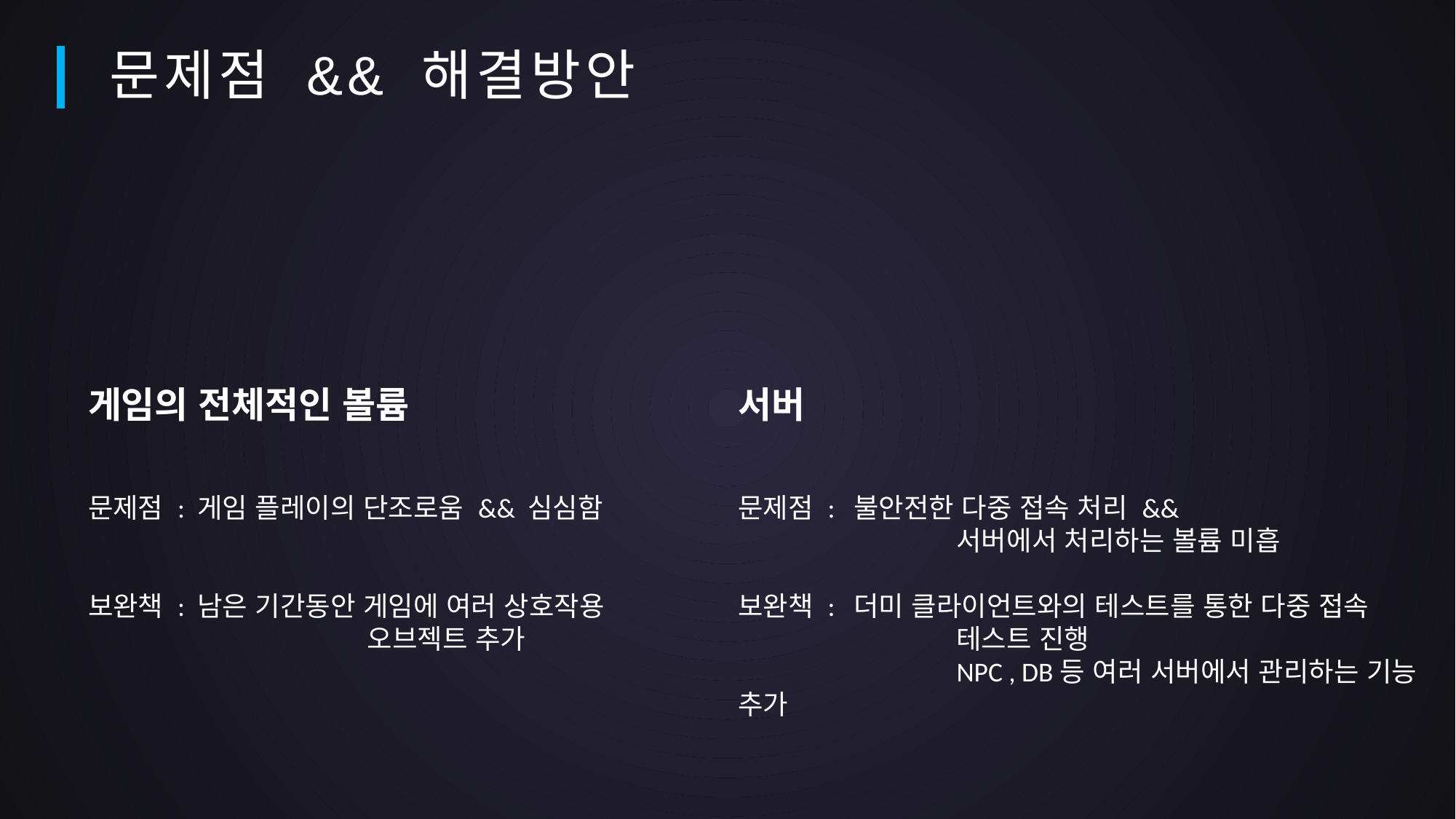

문제점 && 해결방안

게임의 전체적인 볼륨

문제점 : 게임 플레이의 단조로움 && 심심함

보완책 : 남은 기간동안 게임에 여러 상호작용 		        오브젝트 추가
서버

문제점 :  불안전한 다중 접속 처리 &&
		서버에서 처리하는 볼륨 미흡

보완책 :  더미 클라이언트와의 테스트를 통한 다중 접속 			테스트 진행
		NPC , DB등 여러 서버에서 관리하는 기능 추가